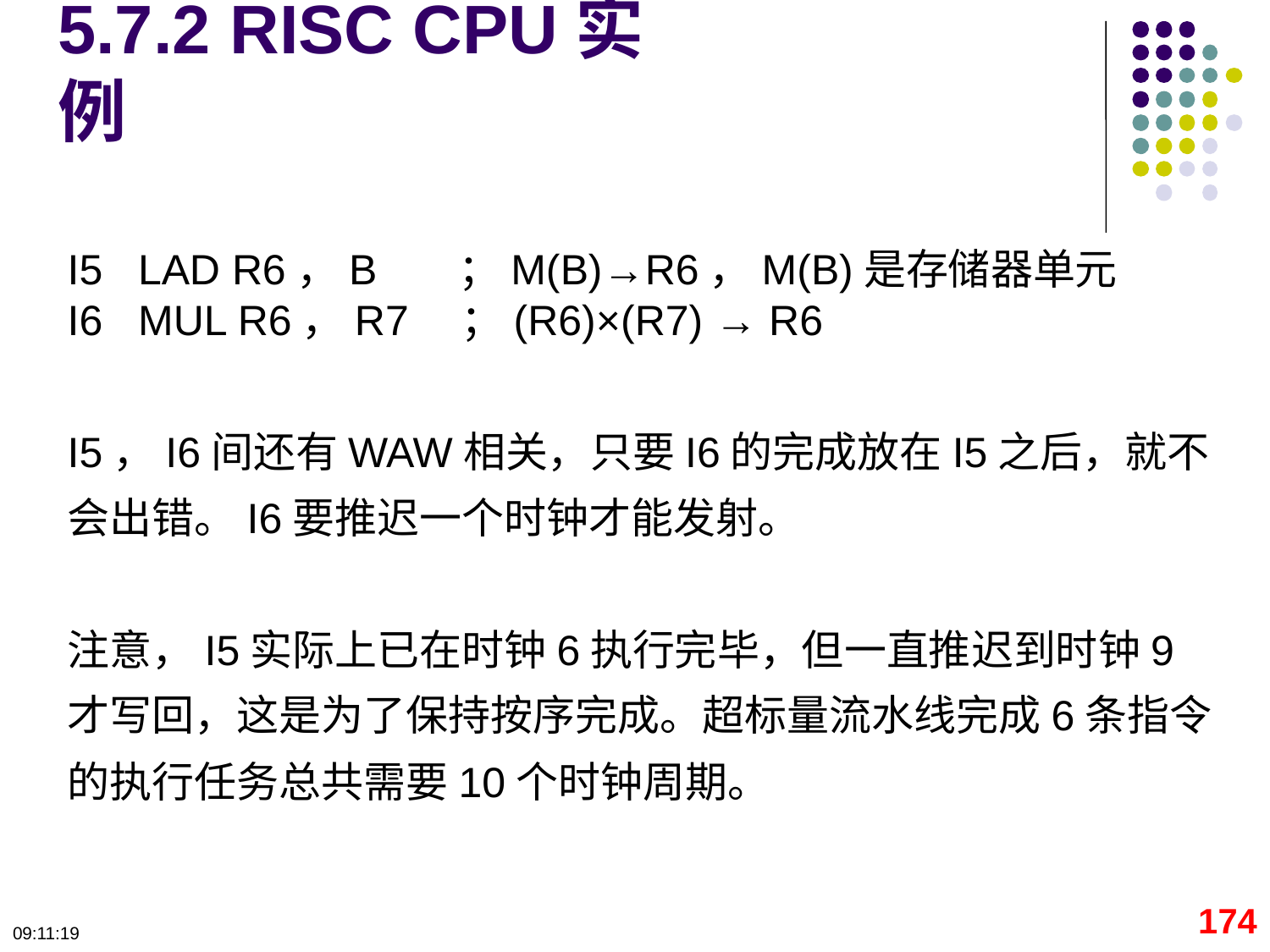

5.7.2 RISC CPU实例
I5   LAD R6，B      ；M(B)→R6，M(B)是存储器单元
I6   MUL R6，R7　；(R6)×(R7) → R6

I5，I6间还有WAW相关，只要I6的完成放在I5之后，就不会出错。I6要推迟一个时钟才能发射。

注意，I5实际上已在时钟6执行完毕，但一直推迟到时钟9才写回，这是为了保持按序完成。超标量流水线完成6条指令的执行任务总共需要10个时钟周期。
174
09:11:19